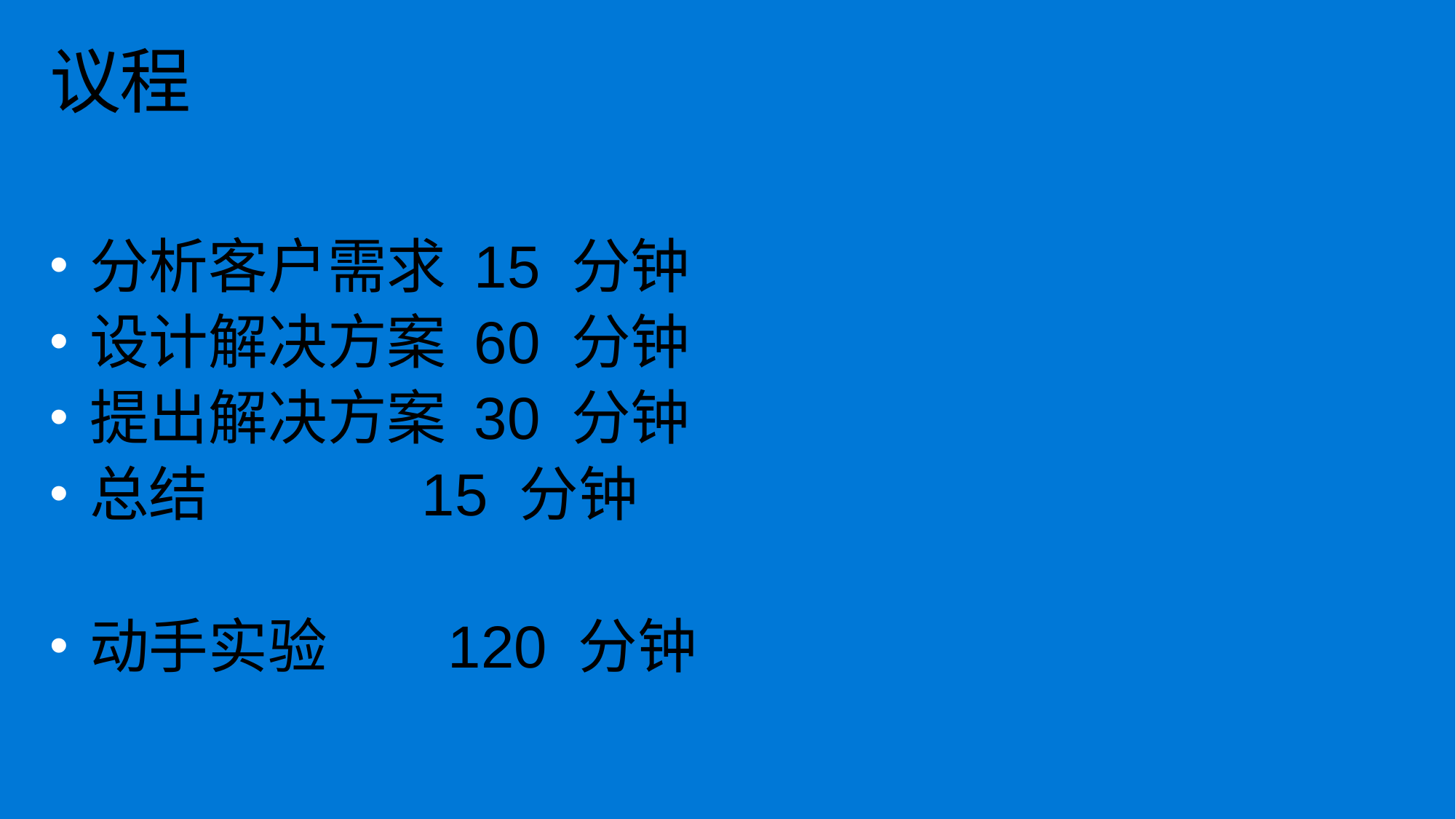

# 议程

分析客户需求 15 分钟
设计解决方案 60 分钟
提出解决方案 30 分钟
总结               15 分钟

动手实验        120 分钟